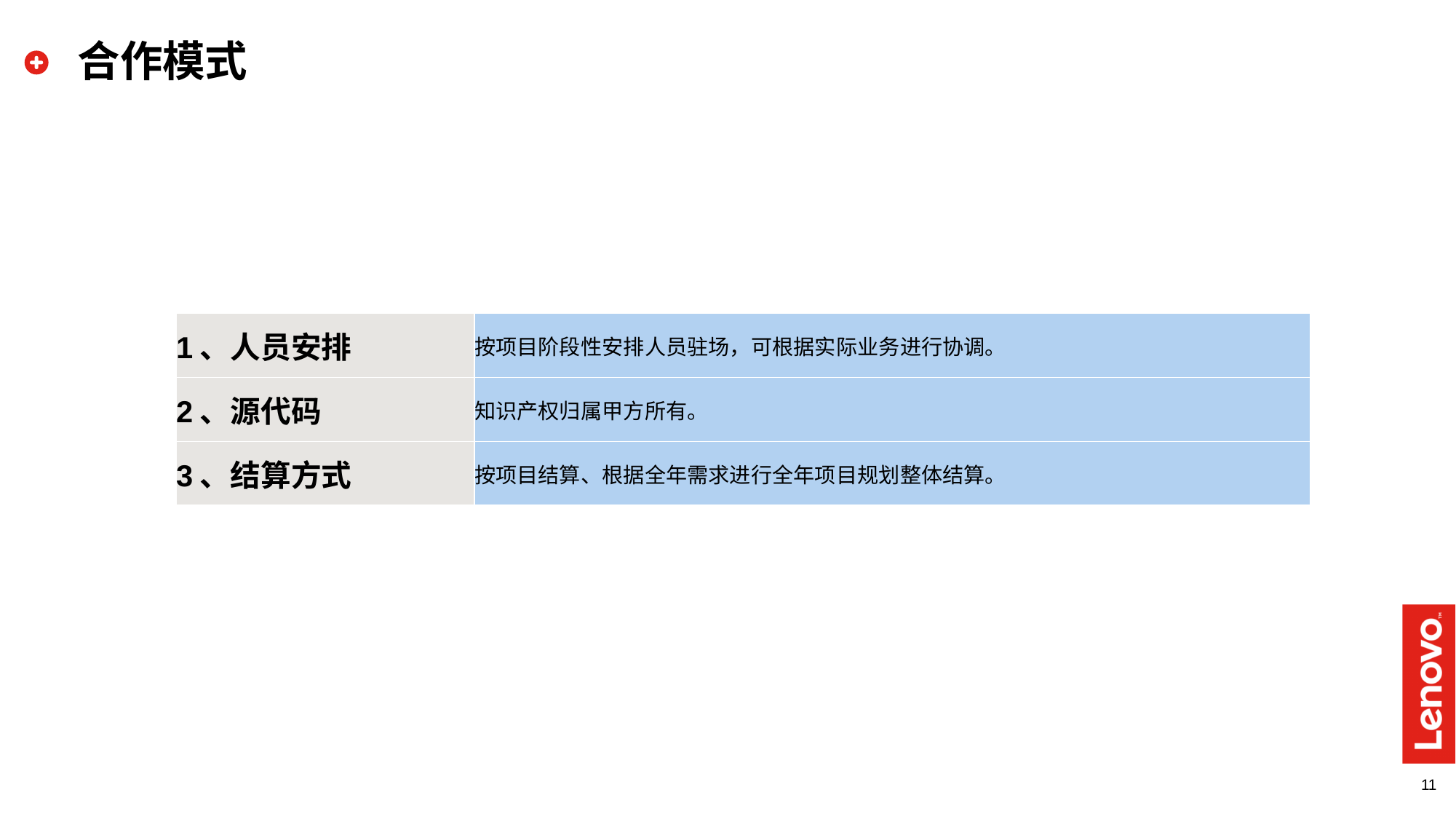

# 合作模式
| 1、人员安排 | 按项目阶段性安排人员驻场，可根据实际业务进行协调。 |
| --- | --- |
| 2、源代码 | 知识产权归属甲方所有。 |
| 3、结算方式 | 按项目结算、根据全年需求进行全年项目规划整体结算。 |